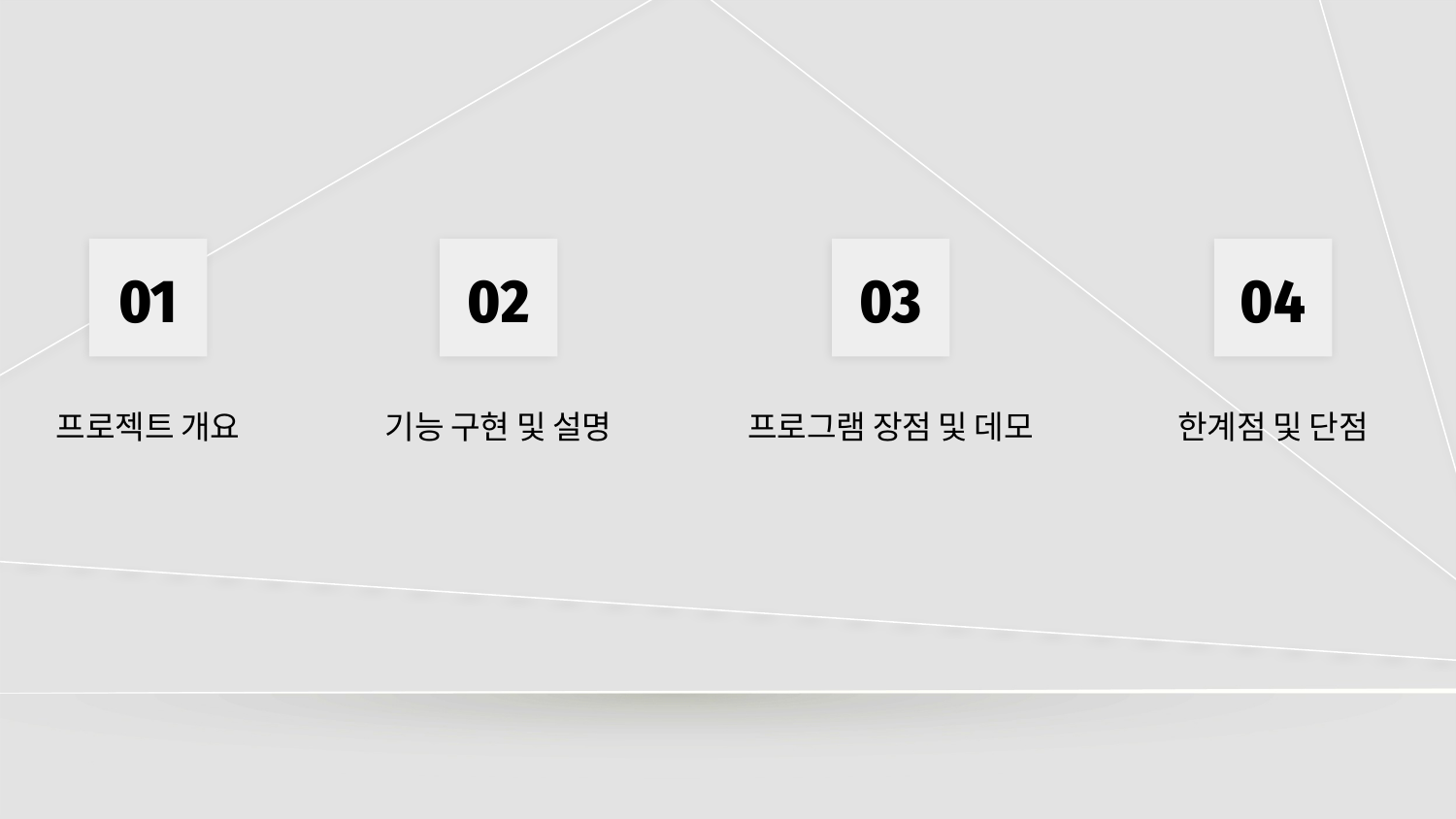

01
02
03
04
# 프로젝트 개요
기능 구현 및 설명
프로그램 장점 및 데모
한계점 및 단점